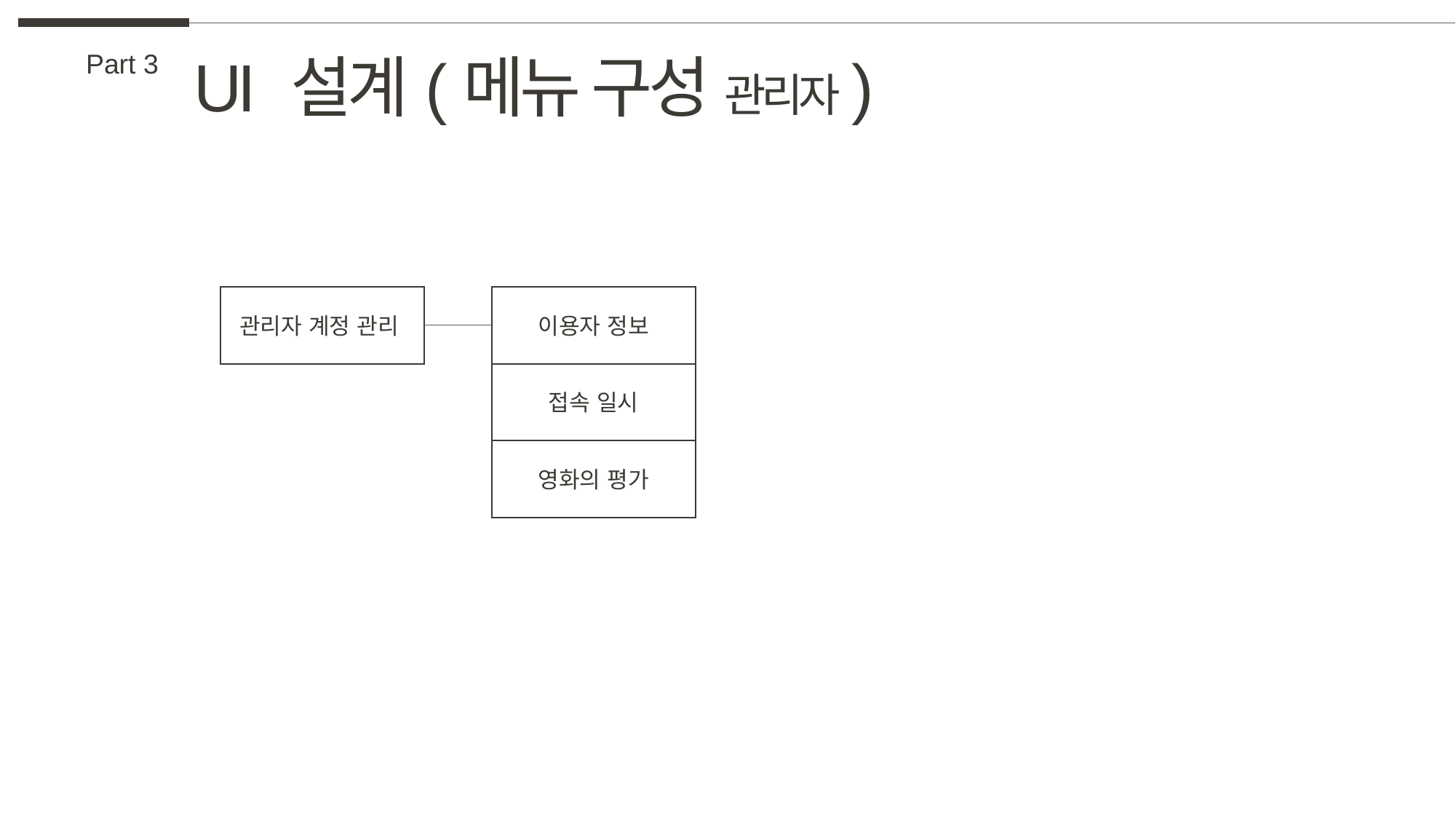

UI 설계(메뉴 구성 관리자)
Part 3
이용자 정보
관리자 계정 관리
접속 일시
영화의 평가